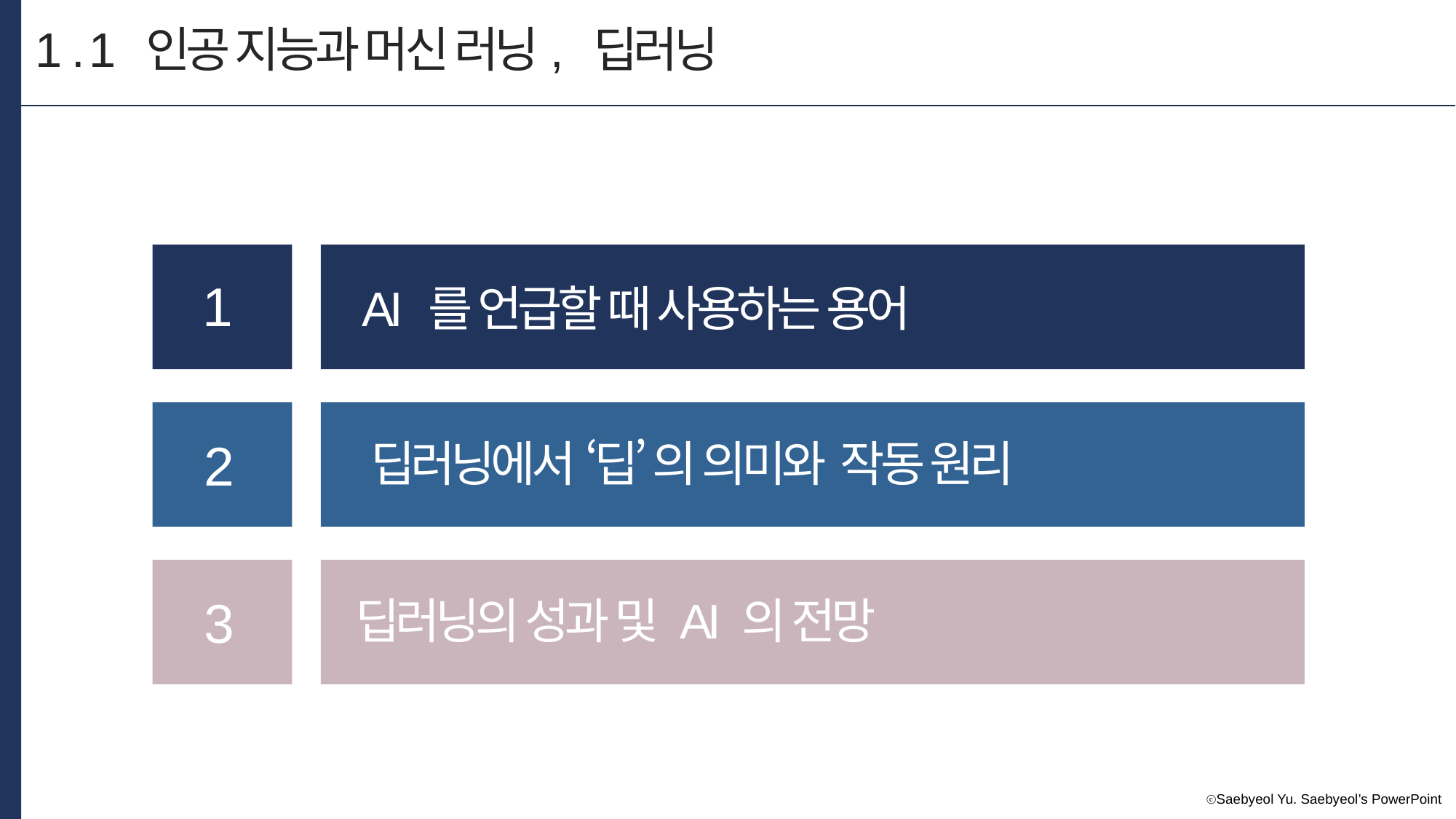

1 . 1  인공 지능과 머신 러닝,  딥러닝
1

1
AI 를 언급할 때 사용하는 용어

2
딥러닝에서 ‘딥’ 의 의미와  작동 원리

3
딥러닝의 성과 및 AI 의 전망